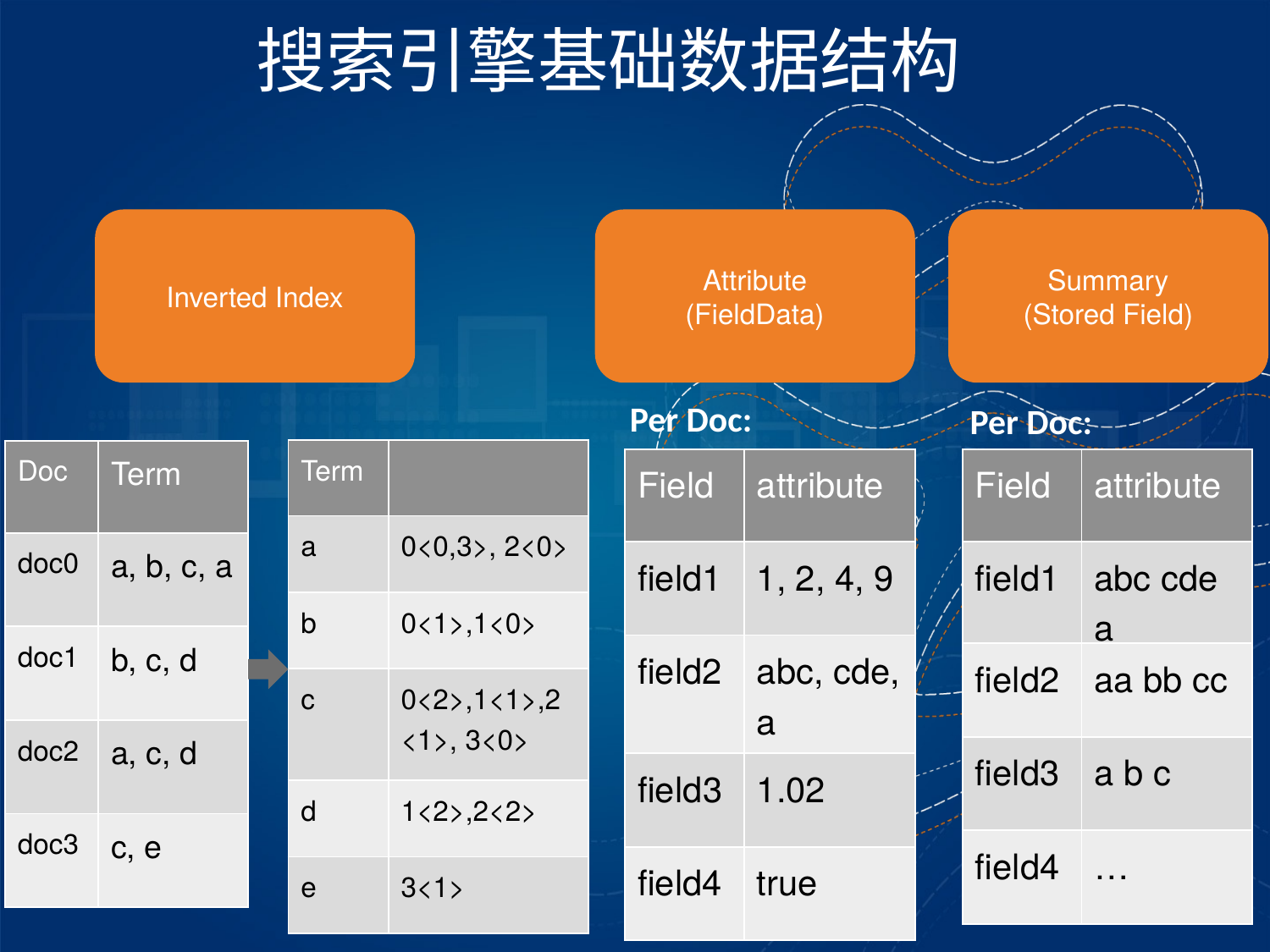

搜索引擎基础数据结构
Inverted Index
Attribute
(FieldData)
Summary
(Stored Field)
Per Doc:
Per Doc:
| Term |  |
| --- | --- |
| a | 0<0,3>, 2<0> |
| b | 0<1>,1<0> |
| c | 0<2>,1<1>,2<1>, 3<0> |
| d | 1<2>,2<2> |
| e | 3<1> |
| Doc | Term |
| --- | --- |
| doc0 | a, b, c, a |
| doc1 | b, c, d |
| doc2 | a, c, d |
| doc3 | c, e |
| Field | attribute |
| --- | --- |
| field1 | 1, 2, 4, 9 |
| field2 | abc, cde, a |
| field3 | 1.02 |
| field4 | true |
| Field | attribute |
| --- | --- |
| field1 | abc cde a |
| field2 | aa bb cc |
| field3 | a b c |
| field4 | … |